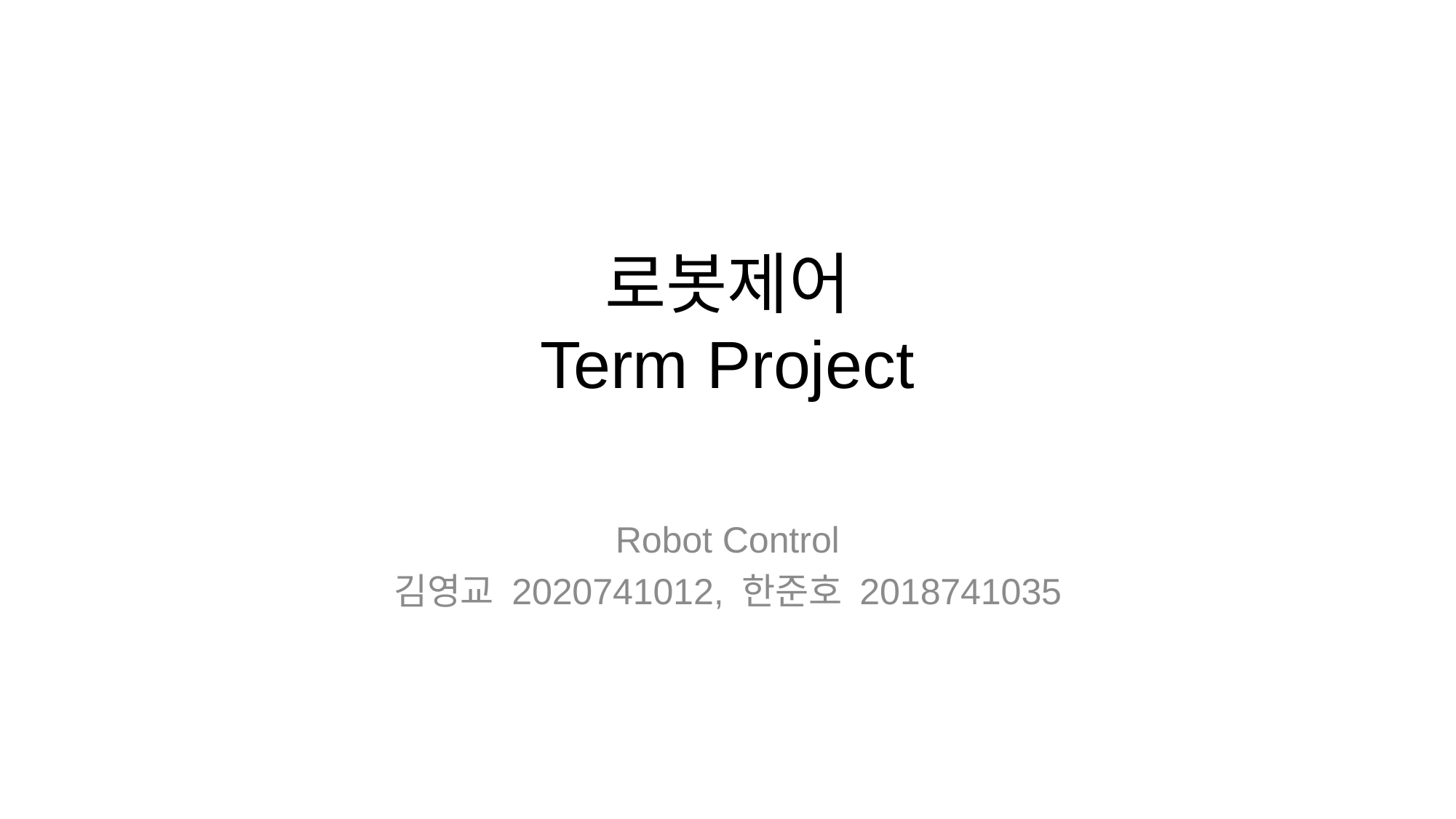

# 로봇제어 Term Project

Robot Control
김영교 2020741012, 한준호 2018741035